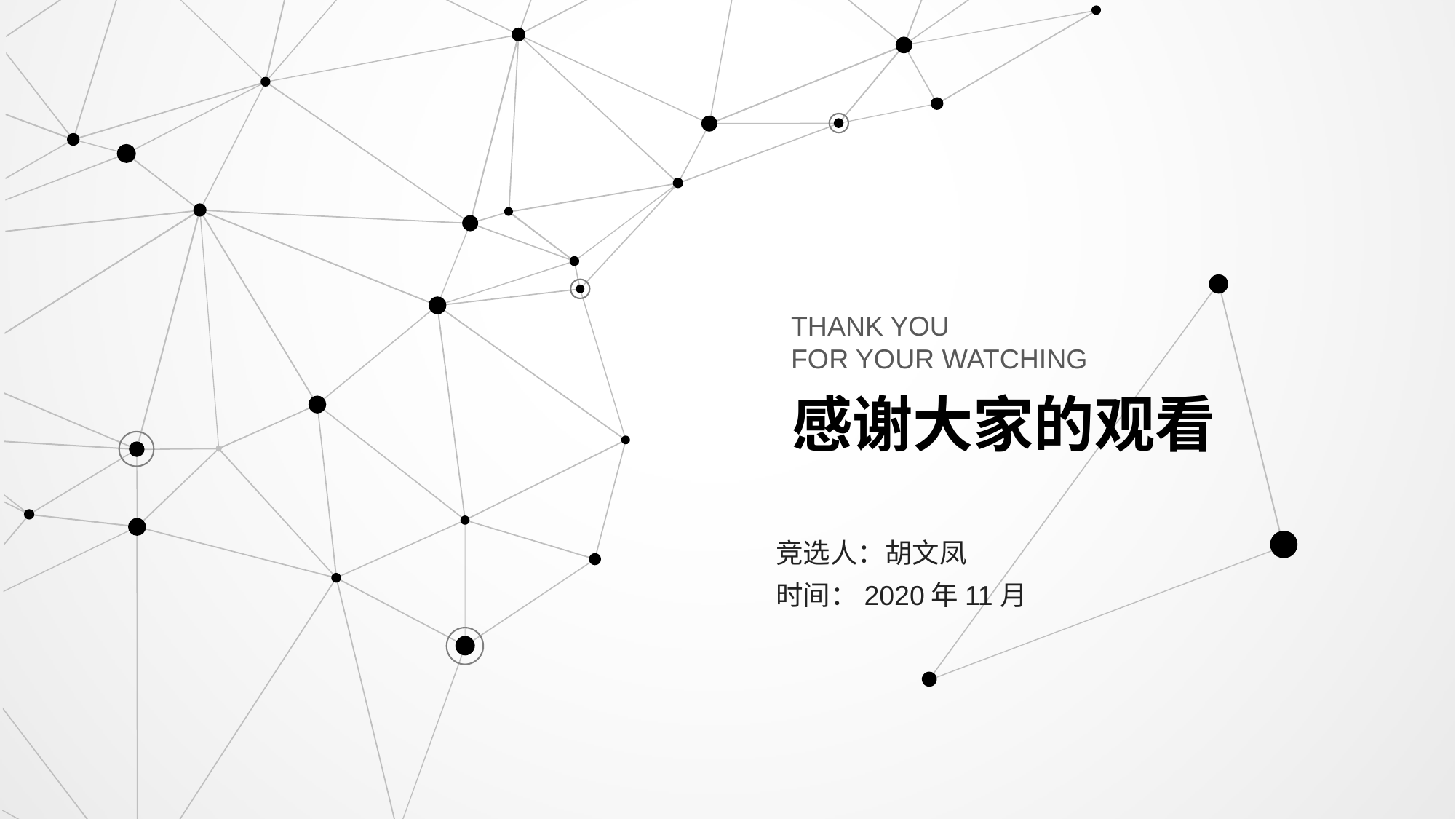

THANK YOU
FOR YOUR WATCHING
感谢大家的观看
竞选人：胡文凤
时间：2020年11月